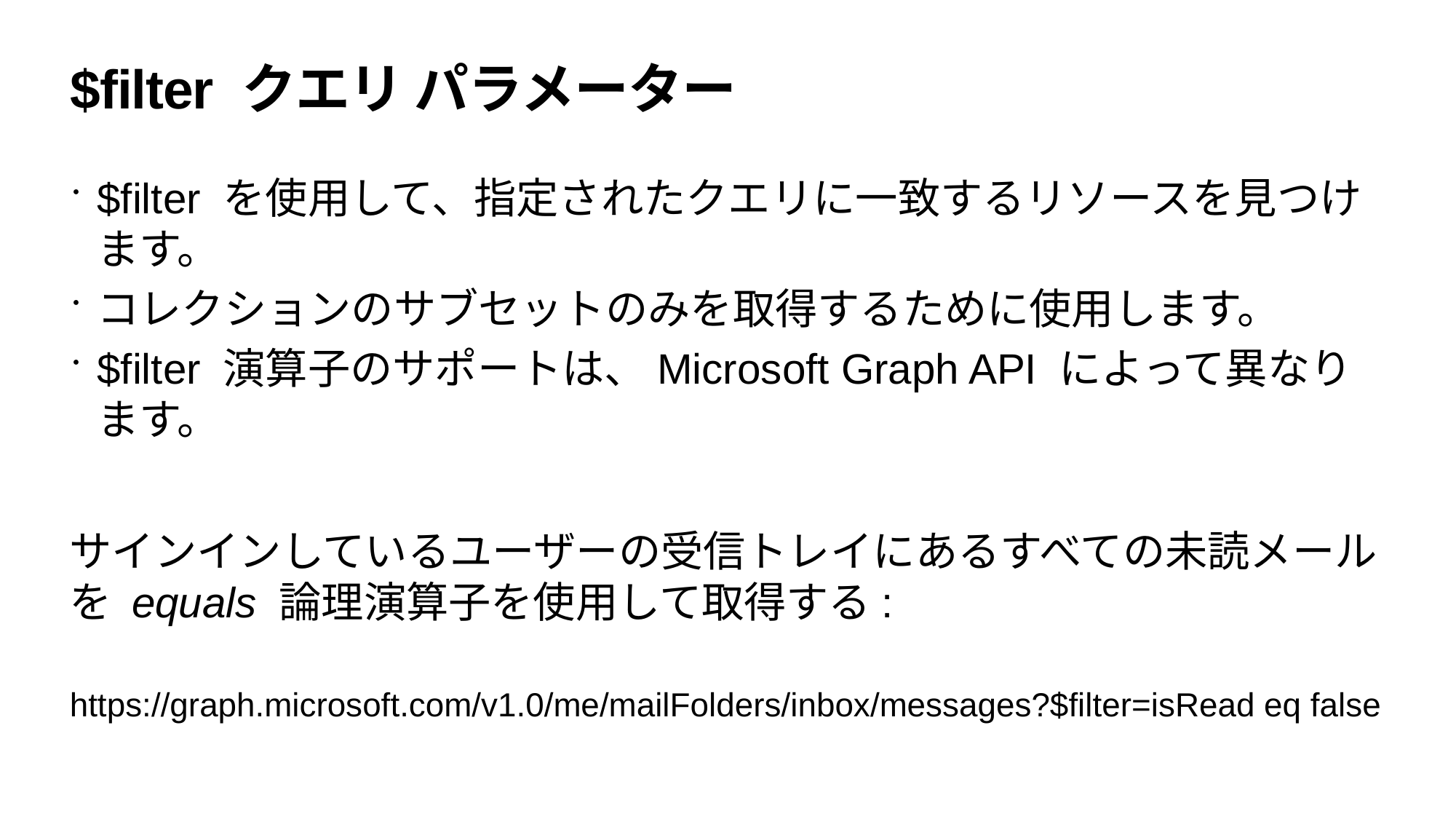

# $filter クエリ パラメーター
$filter を使用して、指定されたクエリに一致するリソースを見つけます。
コレクションのサブセットのみを取得するために使用します。
$filter 演算子のサポートは、Microsoft Graph API によって異なります。

サインインしているユーザーの受信トレイにあるすべての未読メールを equals 論理演算子を使用して取得する:

https://graph.microsoft.com/v1.0/me/mailFolders/inbox/messages?$filter=isRead eq false